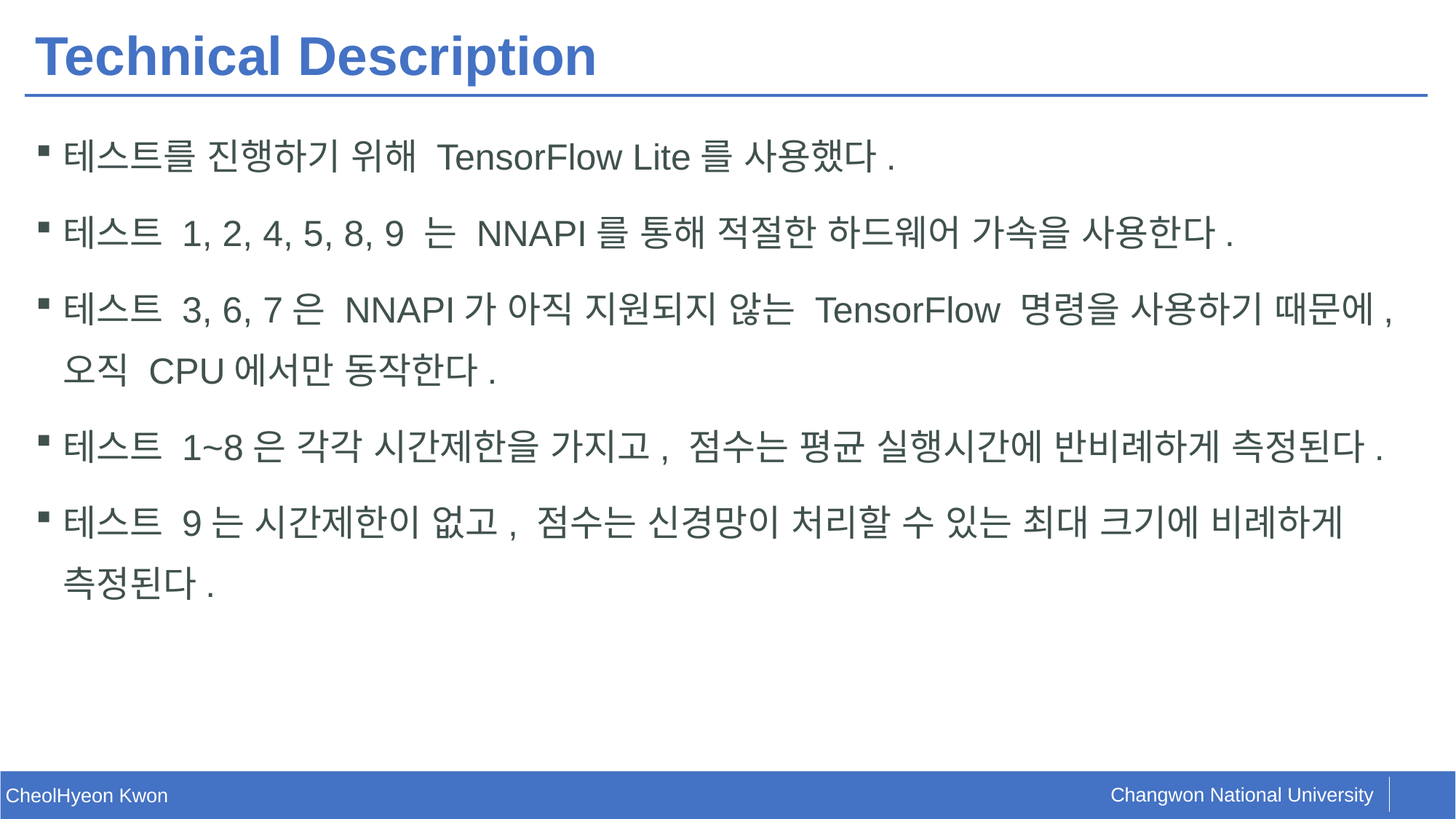

# Technical Description
테스트를 진행하기 위해 TensorFlow Lite를 사용했다.
테스트 1, 2, 4, 5, 8, 9 는 NNAPI를 통해 적절한 하드웨어 가속을 사용한다.
테스트 3, 6, 7은 NNAPI가 아직 지원되지 않는 TensorFlow 명령을 사용하기 때문에, 오직 CPU에서만 동작한다.
테스트 1~8은 각각 시간제한을 가지고, 점수는 평균 실행시간에 반비례하게 측정된다.
테스트 9는 시간제한이 없고, 점수는 신경망이 처리할 수 있는 최대 크기에 비례하게 측정된다.